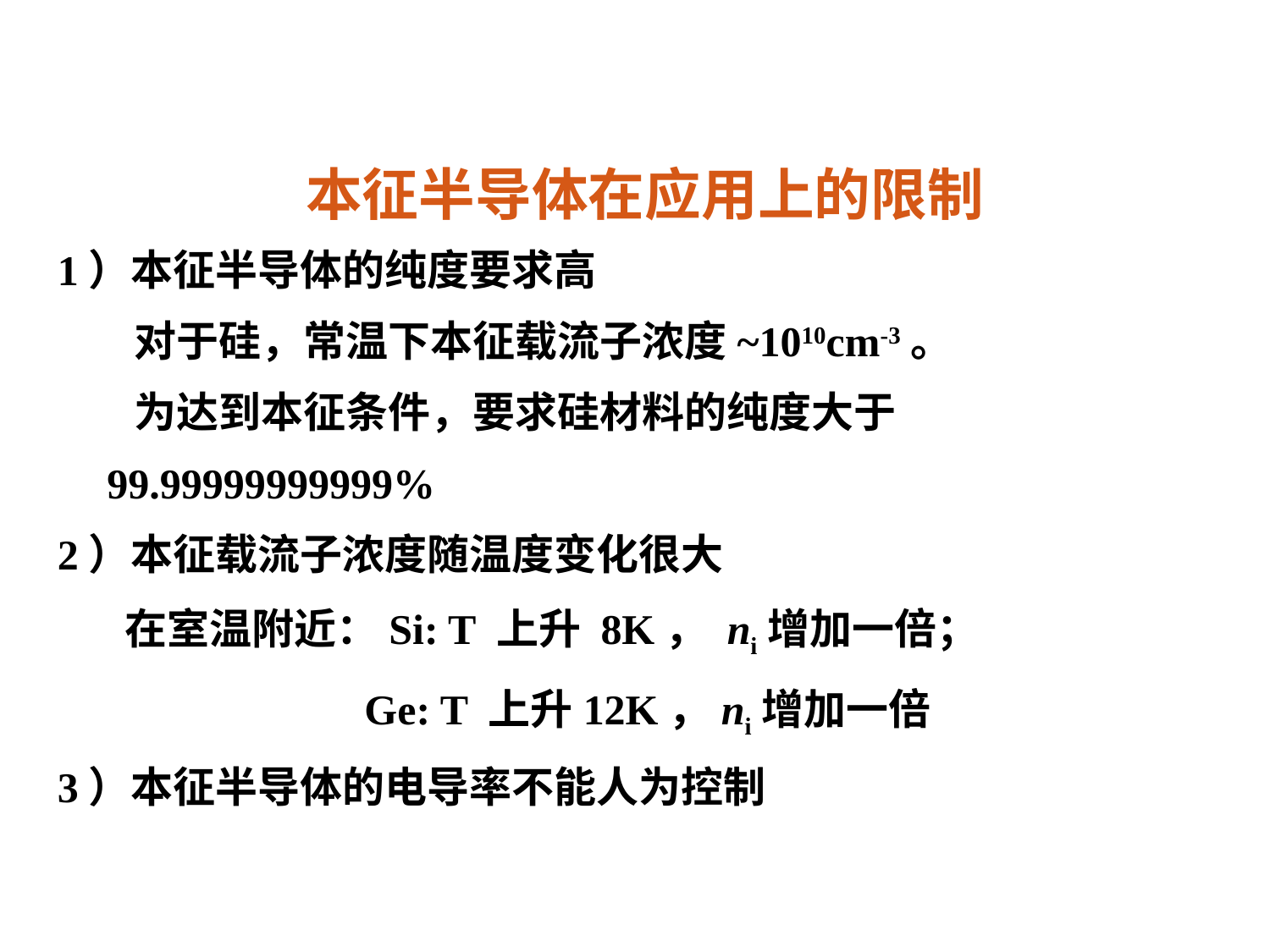

本征半导体在应用上的限制
1）本征半导体的纯度要求高
       对于硅，常温下本征载流子浓度~1010cm-3。
       为达到本征条件，要求硅材料的纯度大于99.99999999999%
2）本征载流子浓度随温度变化很大
      在室温附近：Si: T 上升 8K， ni增加一倍；
                             Ge: T 上升12K，ni增加一倍
3）本征半导体的电导率不能人为控制